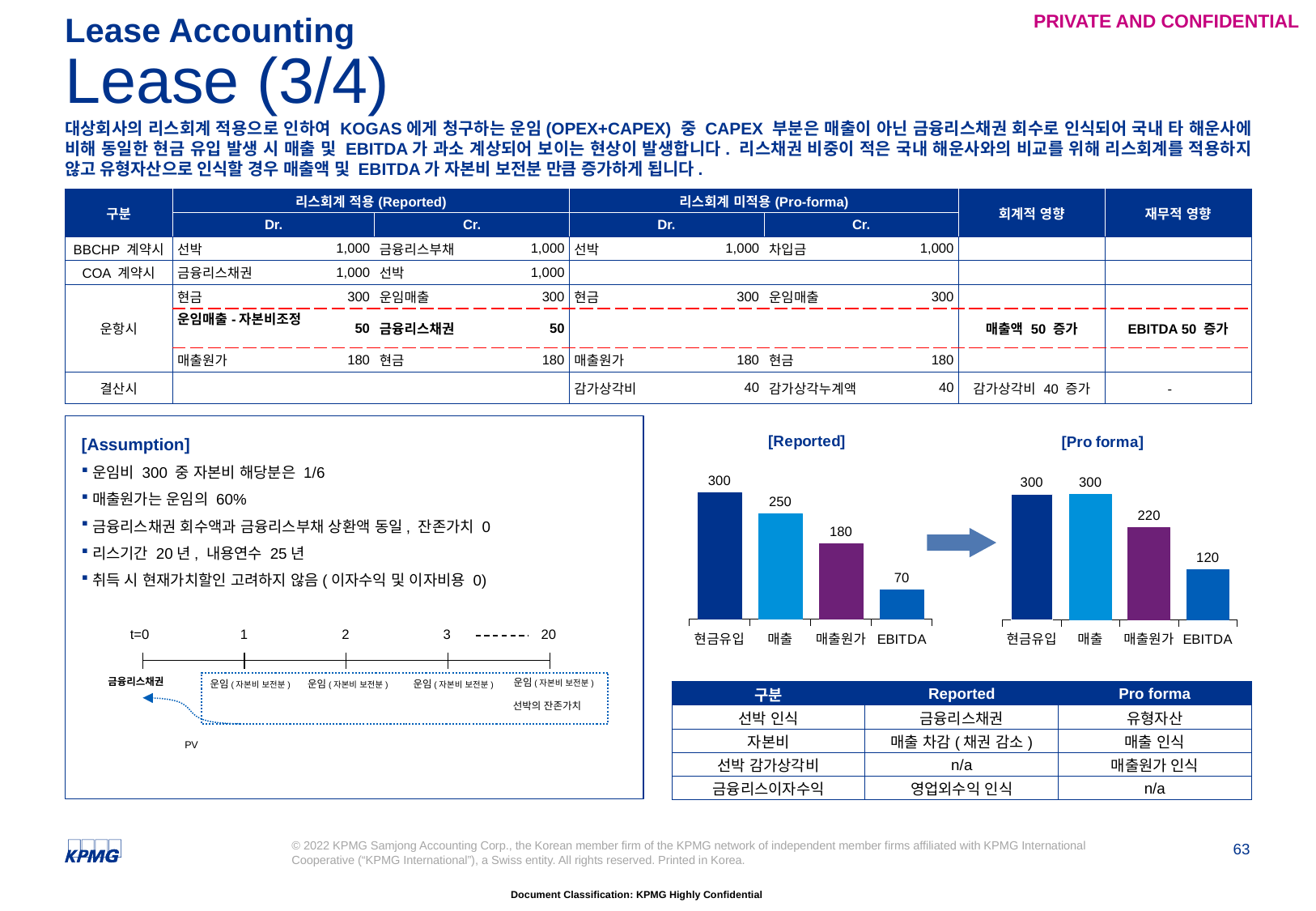

Lease Accounting
# Lease (3/4)
대상회사의 리스회계 적용으로 인하여 KOGAS에게 청구하는 운임(OPEX+CAPEX) 중 CAPEX 부분은 매출이 아닌 금융리스채권 회수로 인식되어 국내 타 해운사에 비해 동일한 현금 유입 발생 시 매출 및 EBITDA가 과소 계상되어 보이는 현상이 발생합니다. 리스채권 비중이 적은 국내 해운사와의 비교를 위해 리스회계를 적용하지 않고 유형자산으로 인식할 경우 매출액 및 EBITDA가 자본비 보전분 만큼 증가하게 됩니다.
| 구분 | 리스회계 적용(Reported) |  |  |  | 리스회계 미적용(Pro-forma) |  |  |  | 회계적 영향 | 재무적 영향 |
| --- | --- | --- | --- | --- | --- | --- | --- | --- | --- | --- |
|  | Dr. |  | Cr. |  | Dr. |  | Cr. |  |  |  |
| BBCHP 계약시 | 선박 | 1,000 | 금융리스부채 | 1,000 | 선박 | 1,000 | 차입금 | 1,000 |  |  |
| COA 계약시 | 금융리스채권 | 1,000 | 선박 | 1,000 |  |  |  |  |  |  |
| 운항시 | 현금 | 300 | 운임매출 | 300 | 현금 | 300 | 운임매출 | 300 |  |  |
|  | 운임매출-자본비조정 | 50 | 금융리스채권 | 50 |  |  |  |  | 매출액 50 증가 | EBITDA 50 증가 |
|  | 매출원가 | 180 | 현금 | 180 | 매출원가 | 180 | 현금 | 180 |  |  |
| 결산시 |  |  |  |  | 감가상각비 | 40 | 감가상각누계액 | 40 | 감가상각비 40 증가 | - |
[Assumption]
운임비 300 중 자본비 해당분은 1/6
매출원가는 운임의 60%
금융리스채권 회수액과 금융리스부채 상환액 동일, 잔존가치 0
리스기간 20년, 내용연수 25년
취득 시 현재가치할인 고려하지 않음(이자수익 및 이자비용 0)

### Chart: [Reported]

| Category |  |
|---|---|
| 현금유입 | 300.0 |
| 매출 | 250.0 |
| 매출원가 | 180.0 |
| EBITDA | 70.0 |

### Chart: [Pro forma]

| Category |  |
|---|---|
| 현금유입 | 300.0 |
| 매출 | 300.0 |
| 매출원가 | 220.0 |
| EBITDA | 120.0 |
20
t=0
1
2
3
금융리스채권
운임(자본비 보전분)
운임(자본비 보전분)
운임(자본비 보전분)
운임(자본비 보전분)

선박의 잔존가치
PV
| 구분 | Reported | Pro forma |
| --- | --- | --- |
| 선박 인식 | 금융리스채권 | 유형자산 |
| 자본비 | 매출 차감(채권 감소) | 매출 인식 |
| 선박 감가상각비 | n/a | 매출원가 인식 |
| 금융리스이자수익 | 영업외수익 인식 | n/a |